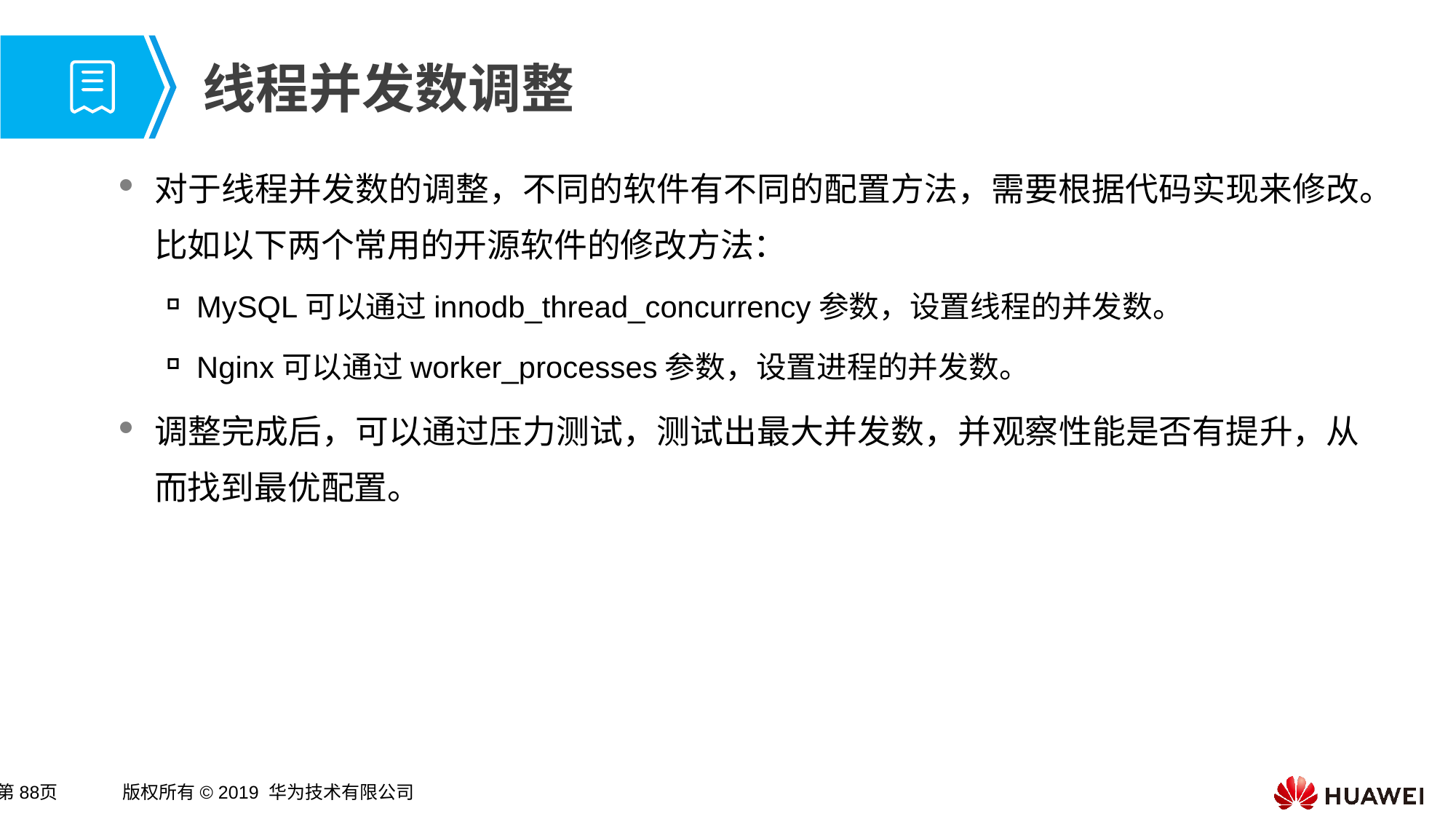

# 线程并发数调整
对于线程并发数的调整，不同的软件有不同的配置方法，需要根据代码实现来修改。比如以下两个常用的开源软件的修改方法：
MySQL可以通过innodb_thread_concurrency参数，设置线程的并发数。
Nginx可以通过worker_processes参数，设置进程的并发数。
调整完成后，可以通过压力测试，测试出最大并发数，并观察性能是否有提升，从而找到最优配置。